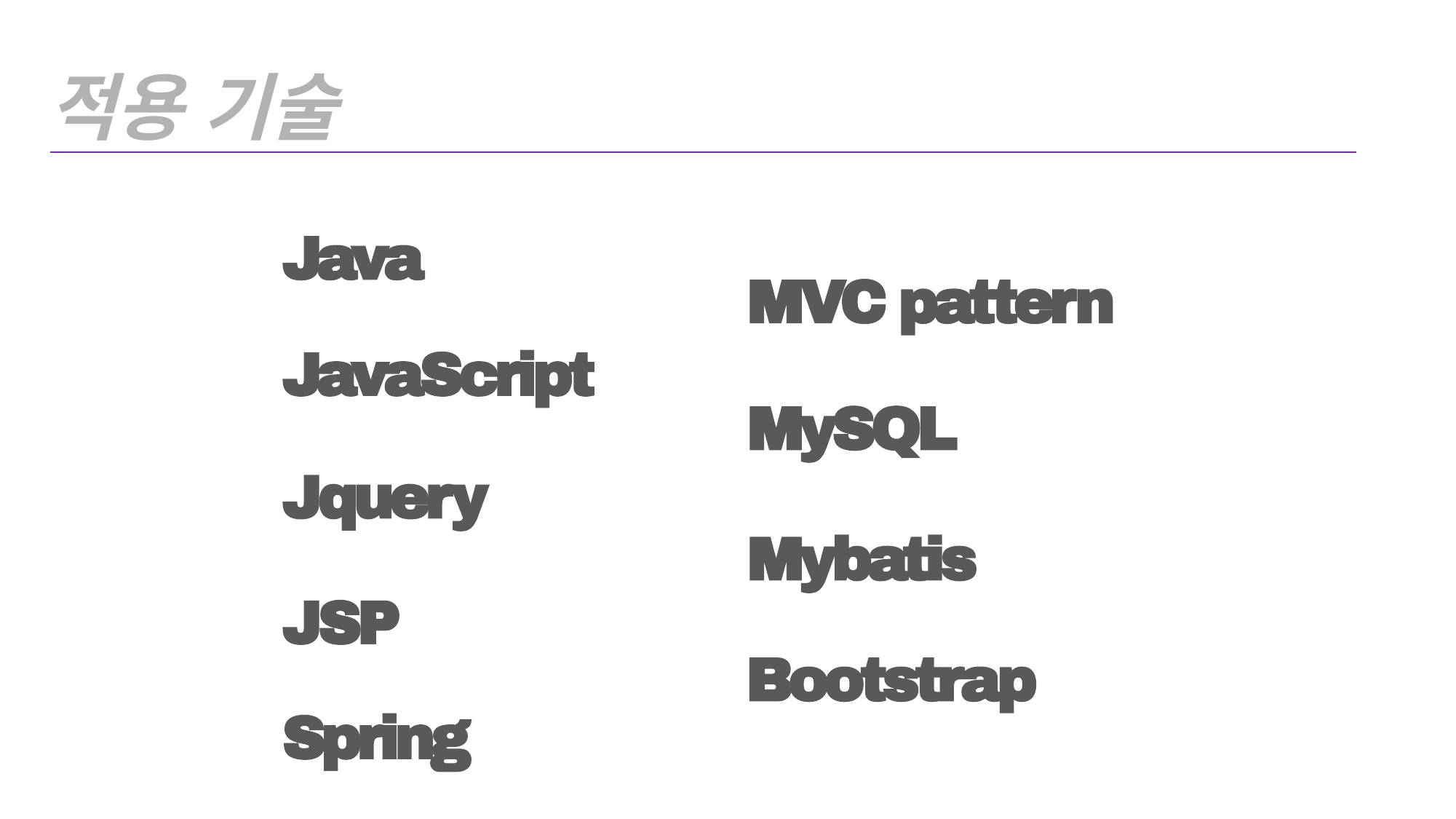

적용 기술
Java
MVC pattern
JavaScript
MySQL
Jquery
Mybatis
JSP
Bootstrap
Spring